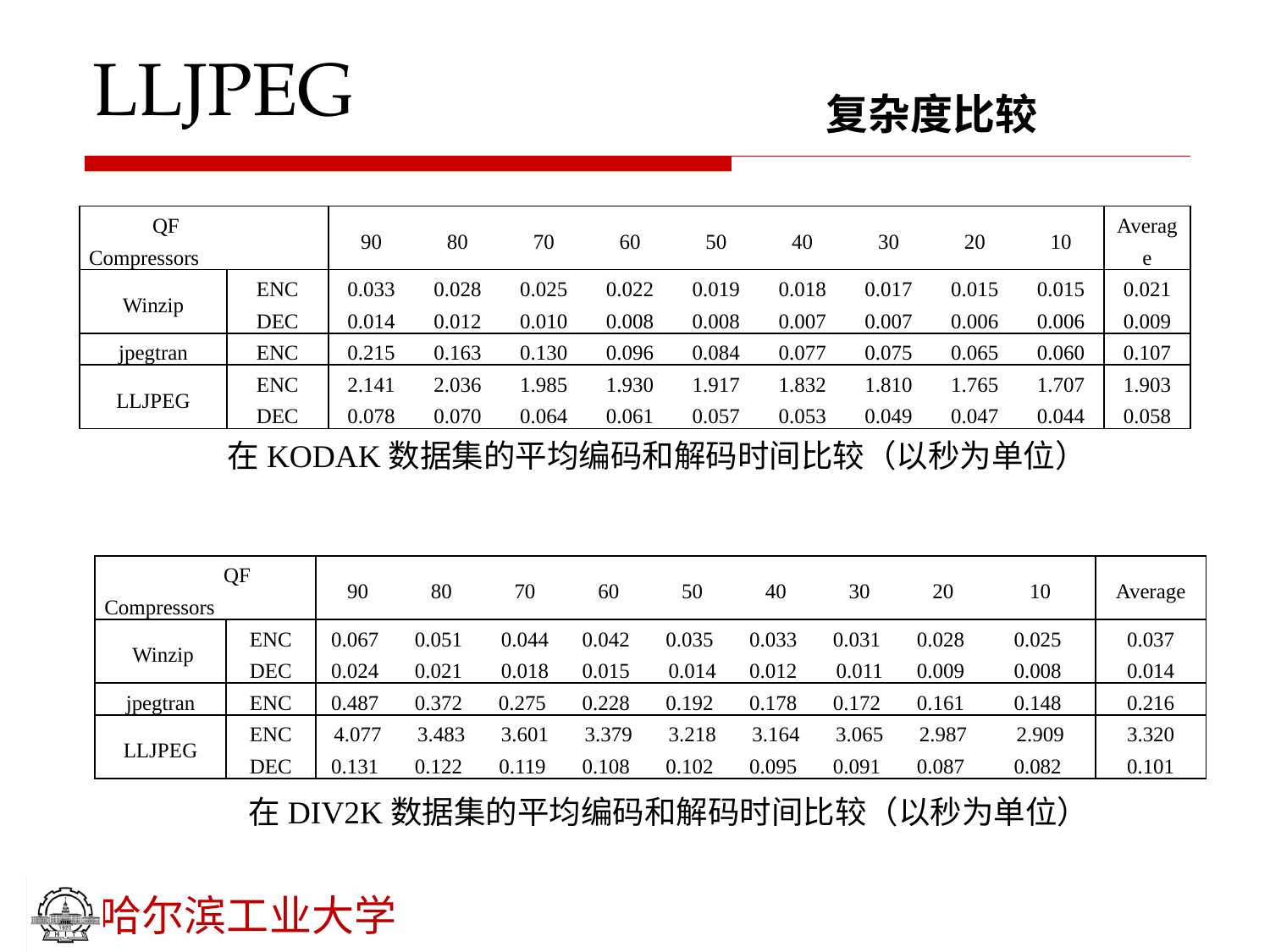

# LLJPEG
复杂度比较
| QF Compressors |  | 90 | 80 | 70 | 60 | 50 | 40 | 30 | 20 | 10 | Average |
| --- | --- | --- | --- | --- | --- | --- | --- | --- | --- | --- | --- |
| Winzip | ENC | 0.033 | 0.028 | 0.025 | 0.022 | 0.019 | 0.018 | 0.017 | 0.015 | 0.015 | 0.021 |
|  | DEC | 0.014 | 0.012 | 0.010 | 0.008 | 0.008 | 0.007 | 0.007 | 0.006 | 0.006 | 0.009 |
| jpegtran | ENC | 0.215 | 0.163 | 0.130 | 0.096 | 0.084 | 0.077 | 0.075 | 0.065 | 0.060 | 0.107 |
| LLJPEG | ENC | 2.141 | 2.036 | 1.985 | 1.930 | 1.917 | 1.832 | 1.810 | 1.765 | 1.707 | 1.903 |
|  | DEC | 0.078 | 0.070 | 0.064 | 0.061 | 0.057 | 0.053 | 0.049 | 0.047 | 0.044 | 0.058 |
在KODAK数据集的平均编码和解码时间比较（以秒为单位）
| QF Compressors |  | 90 | 80 | 70 | 60 | 50 | 40 | 30 | 20 | 10 | Average |
| --- | --- | --- | --- | --- | --- | --- | --- | --- | --- | --- | --- |
| Winzip | ENC | 0.067 | 0.051 | 0.044 | 0.042 | 0.035 | 0.033 | 0.031 | 0.028 | 0.025 | 0.037 |
|  | DEC | 0.024 | 0.021 | 0.018 | 0.015 | 0.014 | 0.012 | 0.011 | 0.009 | 0.008 | 0.014 |
| jpegtran | ENC | 0.487 | 0.372 | 0.275 | 0.228 | 0.192 | 0.178 | 0.172 | 0.161 | 0.148 | 0.216 |
| LLJPEG | ENC | 4.077 | 3.483 | 3.601 | 3.379 | 3.218 | 3.164 | 3.065 | 2.987 | 2.909 | 3.320 |
|  | DEC | 0.131 | 0.122 | 0.119 | 0.108 | 0.102 | 0.095 | 0.091 | 0.087 | 0.082 | 0.101 |
在DIV2K数据集的平均编码和解码时间比较（以秒为单位）